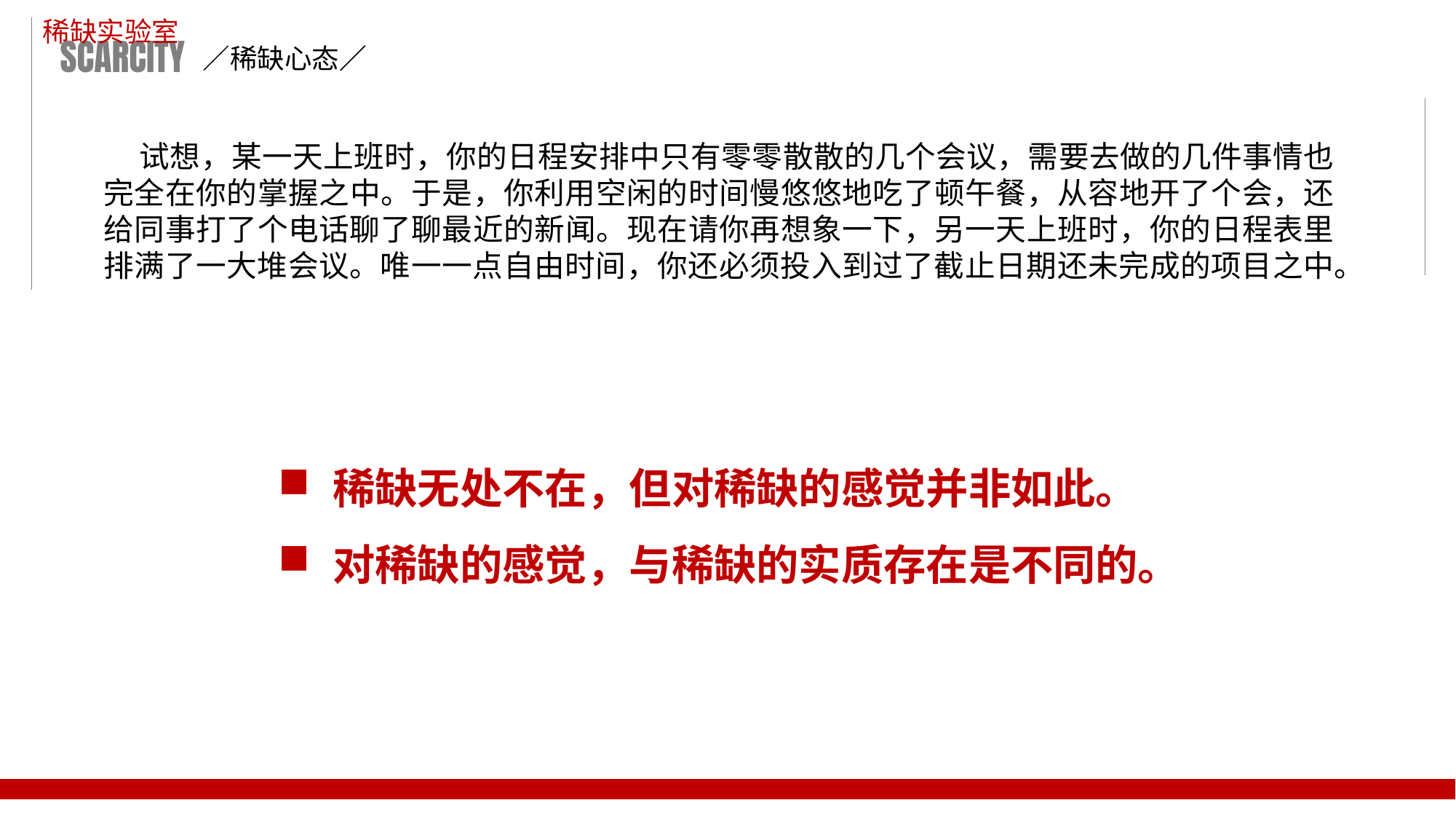

稀缺实验室
SCARCITY
／稀缺心态／
    试想，某一天上班时，你的日程安排中只有零零散散的几个会议，需要去做的几件事情也完全在你的掌握之中。于是，你利用空闲的时间慢悠悠地吃了顿午餐，从容地开了个会，还给同事打了个电话聊了聊最近的新闻。现在请你再想象一下，另一天上班时，你的日程表里排满了一大堆会议。唯一一点自由时间，你还必须投入到过了截止日期还未完成的项目之中。

稀缺无处不在，但对稀缺的感觉并非如此。
对稀缺的感觉，与稀缺的实质存在是不同的。